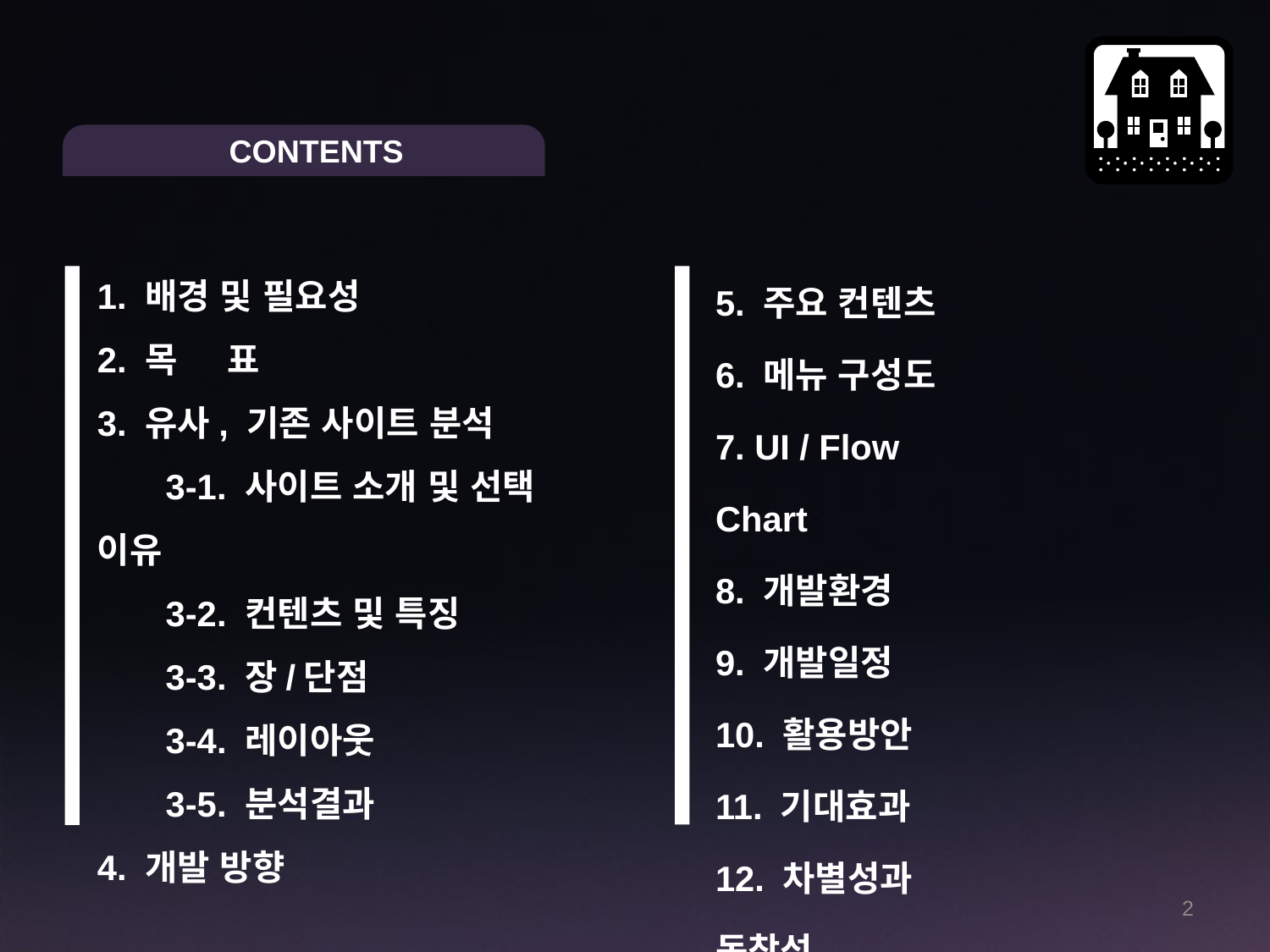

CONTENTS
5. 주요 컨텐츠
6. 메뉴 구성도
7. UI / Flow Chart
8. 개발환경
9. 개발일정
10. 활용방안
11. 기대효과
12. 차별성과 독창성

1. 배경 및 필요성
2. 목     표
3. 유사, 기존 사이트 분석
       3-1. 사이트 소개 및 선택 이유
       3-2. 컨텐츠 및 특징
       3-3. 장/단점
       3-4. 레이아웃
       3-5. 분석결과
4. 개발 방향

2